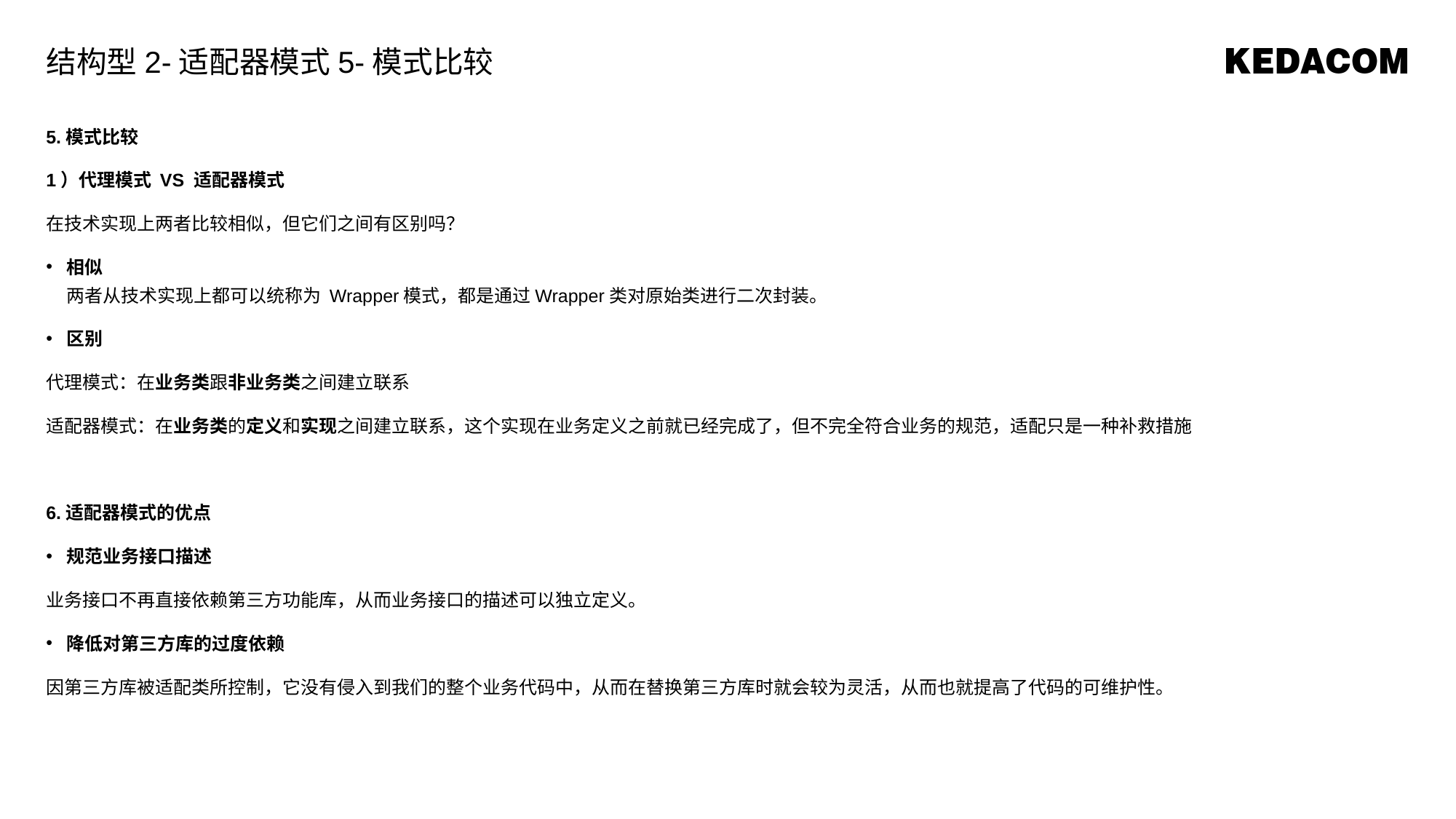

结构型2-适配器模式5-模式比较
5.模式比较
1）代理模式 VS 适配器模式
在技术实现上两者比较相似，但它们之间有区别吗？
相似
两者从技术实现上都可以统称为 Wrapper模式，都是通过Wrapper类对原始类进行二次封装。
区别
代理模式：在业务类跟非业务类之间建立联系
适配器模式：在业务类的定义和实现之间建立联系，这个实现在业务定义之前就已经完成了，但不完全符合业务的规范，适配只是一种补救措施

6.适配器模式的优点
规范业务接口描述
业务接口不再直接依赖第三方功能库，从而业务接口的描述可以独立定义。
降低对第三方库的过度依赖
因第三方库被适配类所控制，它没有侵入到我们的整个业务代码中，从而在替换第三方库时就会较为灵活，从而也就提高了代码的可维护性。